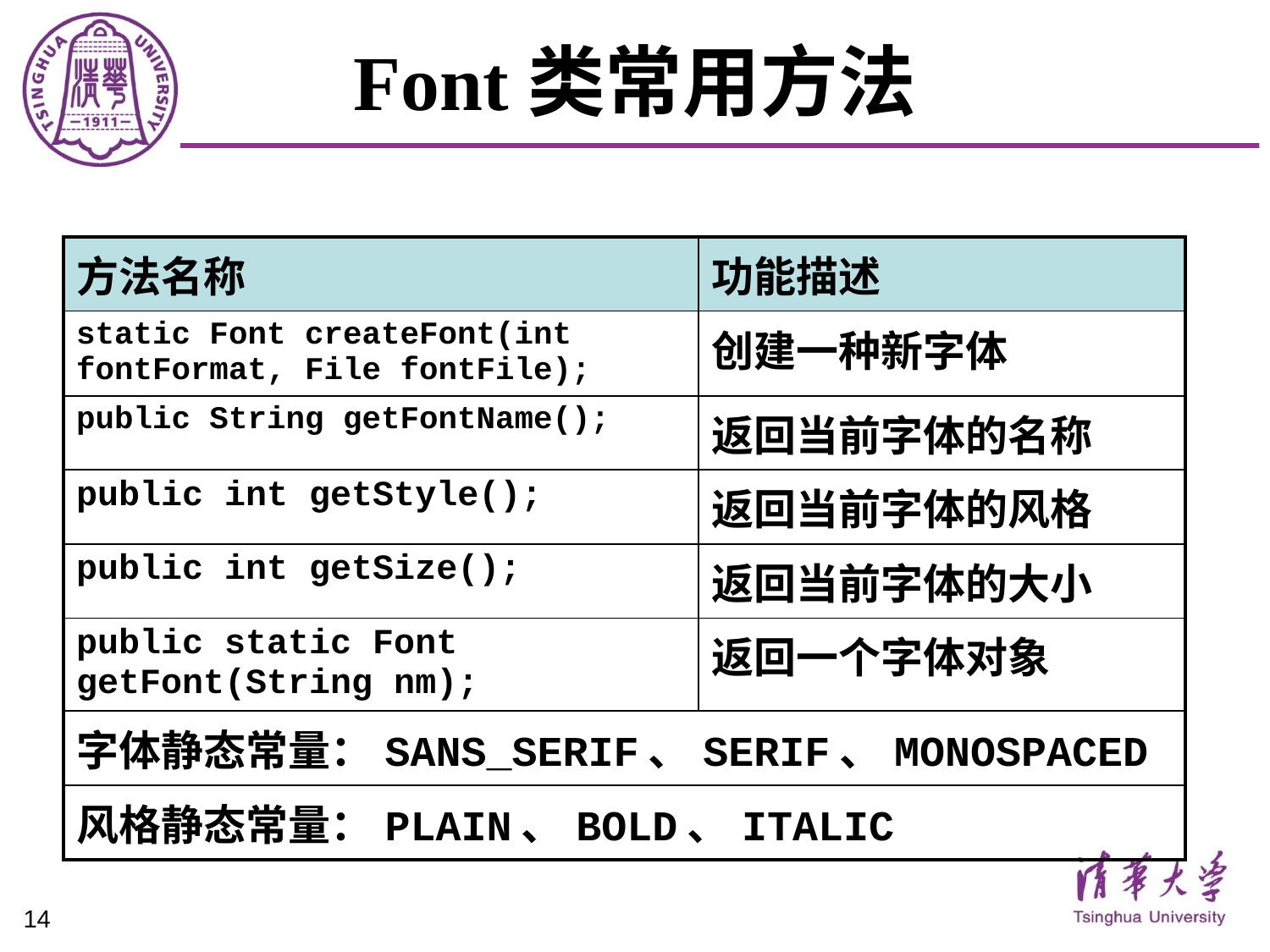

# Font类常用方法
| 方法名称 | 功能描述 |
| --- | --- |
| static Font createFont(int fontFormat, File fontFile); | 创建一种新字体 |
| public String getFontName(); | 返回当前字体的名称 |
| public int getStyle(); | 返回当前字体的风格 |
| public int getSize(); | 返回当前字体的大小 |
| public static Font getFont(String nm); | 返回一个字体对象 |
| 字体静态常量：SANS\_SERIF、SERIF、MONOSPACED |  |
| 风格静态常量：PLAIN、BOLD、ITALIC |  |
14